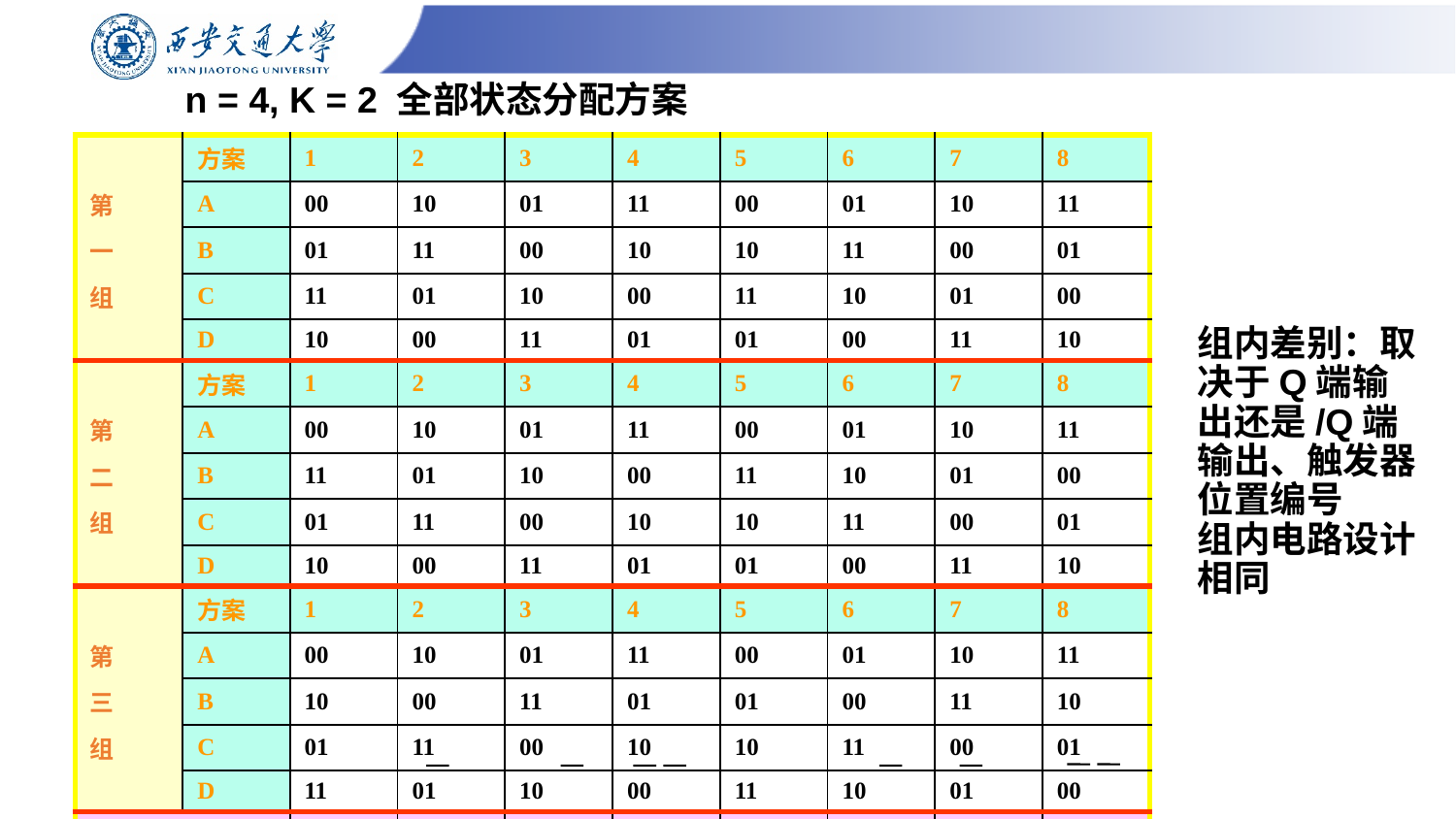

# n = 4, K = 2 全部状态分配方案
|  | 方案 | 1 | 2 | 3 | 4 | 5 | 6 | 7 | 8 |
| --- | --- | --- | --- | --- | --- | --- | --- | --- | --- |
| 第 | A | 00 | 10 | 01 | 11 | 00 | 01 | 10 | 11 |
| 一 | B | 01 | 11 | 00 | 10 | 10 | 11 | 00 | 01 |
| 组 | C | 11 | 01 | 10 | 00 | 11 | 10 | 01 | 00 |
|  | D | 10 | 00 | 11 | 01 | 01 | 00 | 11 | 10 |
|  | 方案 | 1 | 2 | 3 | 4 | 5 | 6 | 7 | 8 |
| 第 | A | 00 | 10 | 01 | 11 | 00 | 01 | 10 | 11 |
| 二 | B | 11 | 01 | 10 | 00 | 11 | 10 | 01 | 00 |
| 组 | C | 01 | 11 | 00 | 10 | 10 | 11 | 00 | 01 |
|  | D | 10 | 00 | 11 | 01 | 01 | 00 | 11 | 10 |
|  | 方案 | 1 | 2 | 3 | 4 | 5 | 6 | 7 | 8 |
| 第 | A | 00 | 10 | 01 | 11 | 00 | 01 | 10 | 11 |
| 三 | B | 10 | 00 | 11 | 01 | 01 | 00 | 11 | 10 |
| 组 | C | 01 | 11 | 00 | 10 | 10 | 11 | 00 | 01 |
|  | D | 11 | 01 | 10 | 00 | 11 | 10 | 01 | 00 |
| 状 态 | 变 量 | y1 y0 | y1 y0 | y1 y0 | y1 y0 | y0 y1 | y0 y1 | y0 y1 | y0 y1 |
组内差别：取决于Q端输出还是/Q端输出、触发器位置编号
组内电路设计相同